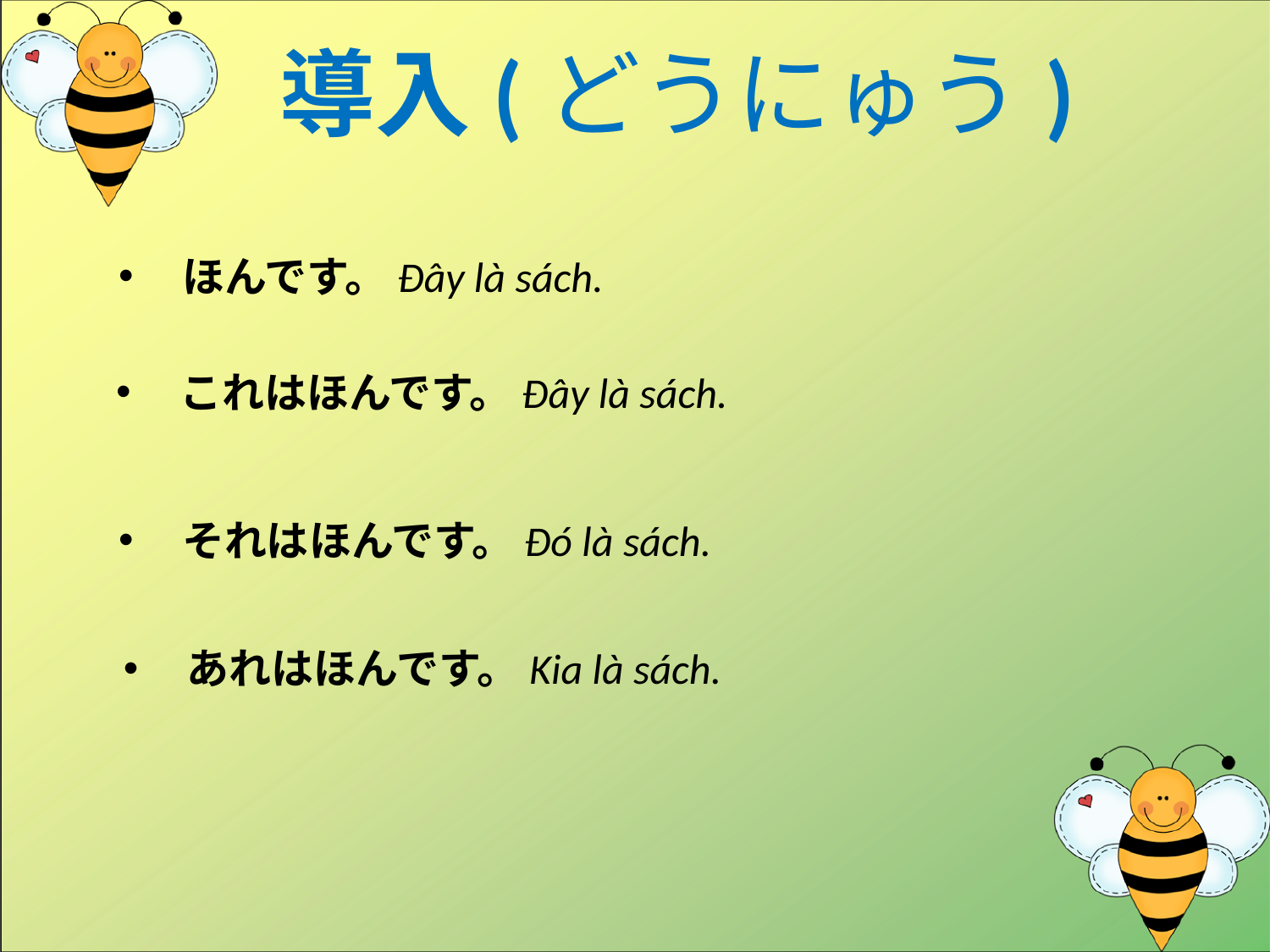

# 導入(どうにゅう)
ほんです。Đây là sách.
これはほんです。Đây là sách.
それはほんです。Đó là sách.
あれはほんです。Kia là sách.